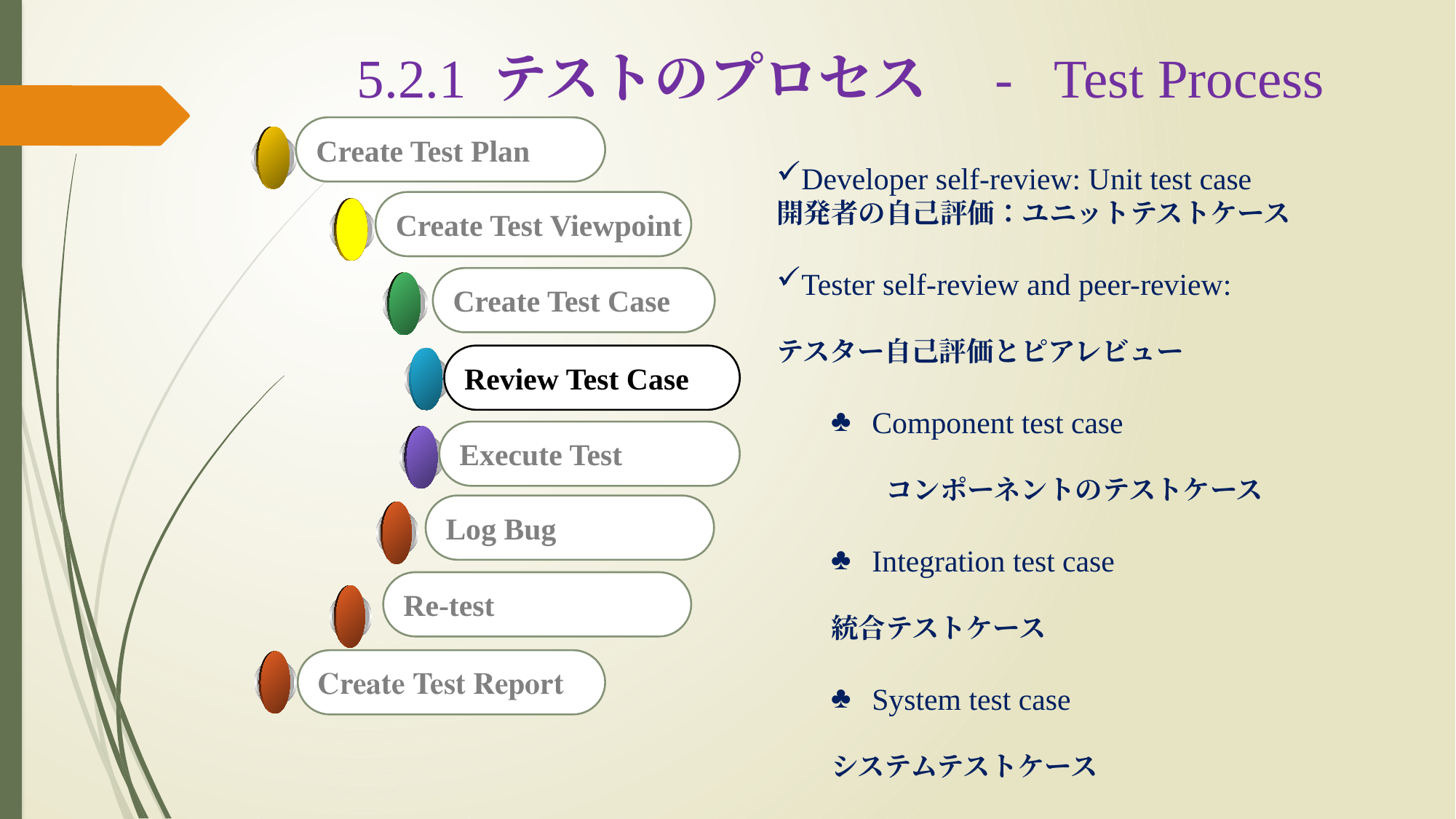

# 5.2.1 テストのプロセス　-   Test Process
Developer self-review: Unit test case
開発者の自己評価：ユニットテストケース
Tester self-review and peer-review:
テスター自己評価とピアレビュー
Component test case

	コンポーネントのテストケース
Integration test case
統合テストケース
System test case
システムテストケース
Create Test Plan

Create Test Viewpoint

Create Test Case

Review Test Case

Execute Test

Log Bug

Re-test

Create Test Report